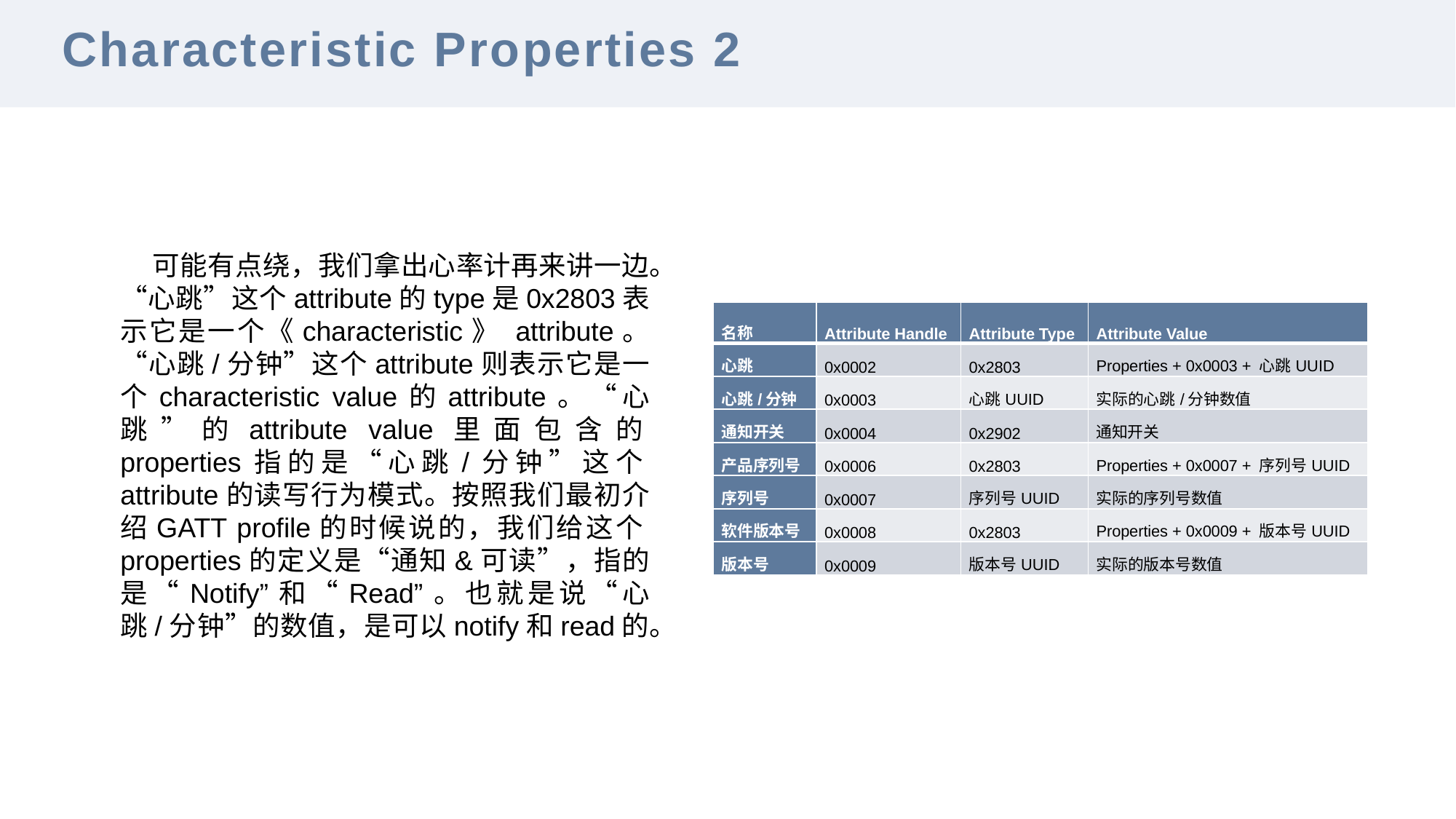

Characteristic Properties 2
可能有点绕，我们拿出心率计再来讲一边。“心跳”这个attribute的type是0x2803表示它是一个《characteristic》 attribute。“心跳/分钟”这个attribute则表示它是一个characteristic value的attribute。“心跳”的attribute value里面包含的properties指的是“心跳/分钟”这个attribute的读写行为模式。按照我们最初介绍GATT profile的时候说的，我们给这个properties的定义是“通知&可读”，指的是“Notify”和“Read”。也就是说“心跳/分钟”的数值，是可以notify和read的。
| 名称 | Attribute Handle | Attribute Type | Attribute Value |
| --- | --- | --- | --- |
| 心跳 | 0x0002 | 0x2803 | Properties + 0x0003 + 心跳UUID |
| 心跳/分钟 | 0x0003 | 心跳UUID | 实际的心跳/分钟数值 |
| 通知开关 | 0x0004 | 0x2902 | 通知开关 |
| 产品序列号 | 0x0006 | 0x2803 | Properties + 0x0007 + 序列号UUID |
| 序列号 | 0x0007 | 序列号UUID | 实际的序列号数值 |
| 软件版本号 | 0x0008 | 0x2803 | Properties + 0x0009 + 版本号UUID |
| 版本号 | 0x0009 | 版本号UUID | 实际的版本号数值 |